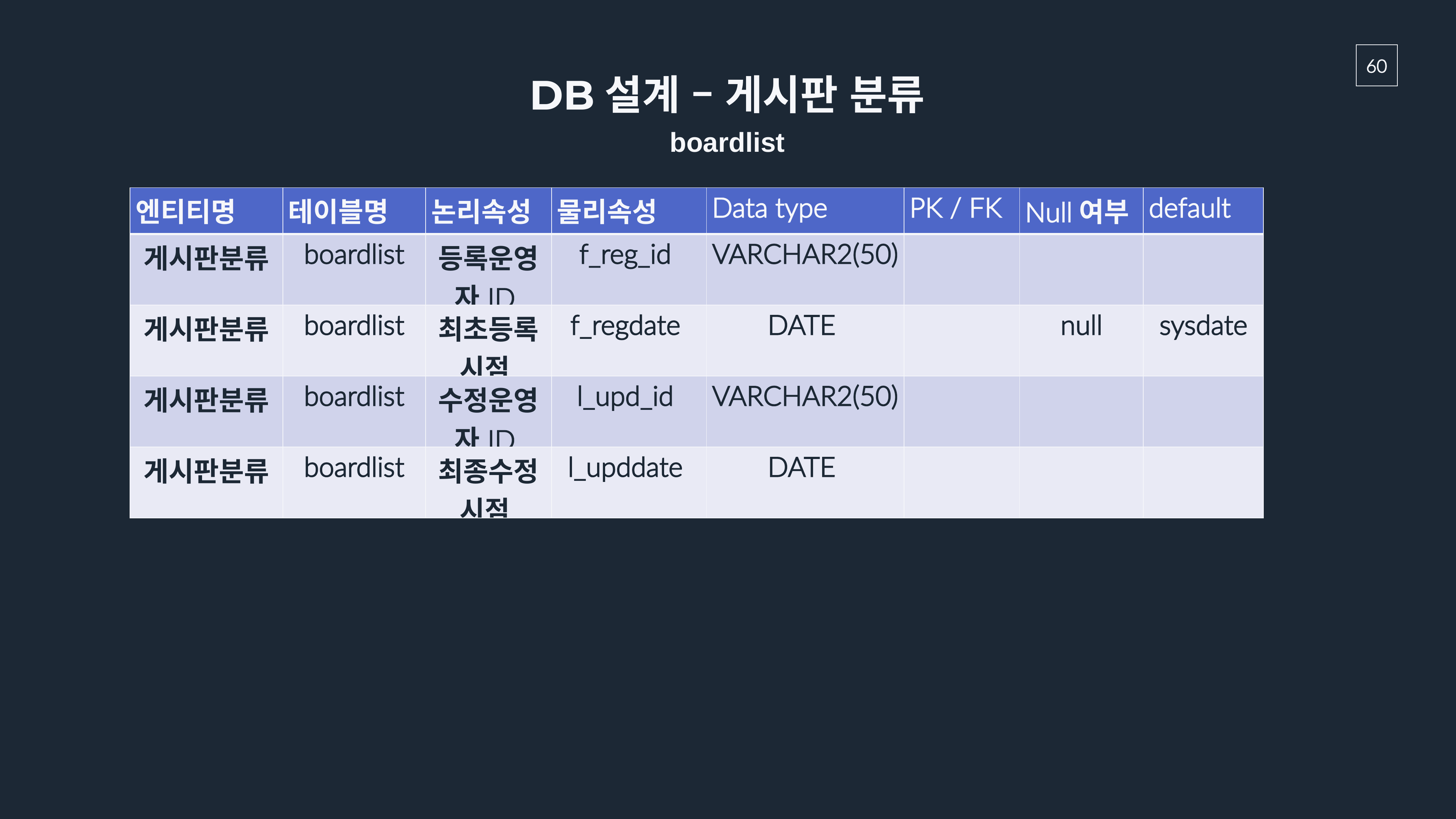

DB설계 – 게시판 분류
boardlist
| 엔티티명 | 테이블명 | 논리속성 | 물리속성 | Data type | PK / FK | Null여부 | default |
| --- | --- | --- | --- | --- | --- | --- | --- |
| 게시판분류 | boardlist | 등록운영자ID | f\_reg\_id | VARCHAR2(50) |  |  |  |
| 게시판분류 | boardlist | 최초등록시점 | f\_regdate | DATE |  | null | sysdate |
| 게시판분류 | boardlist | 수정운영자ID | l\_upd\_id | VARCHAR2(50) |  |  |  |
| 게시판분류 | boardlist | 최종수정시점 | l\_upddate | DATE |  |  |  |